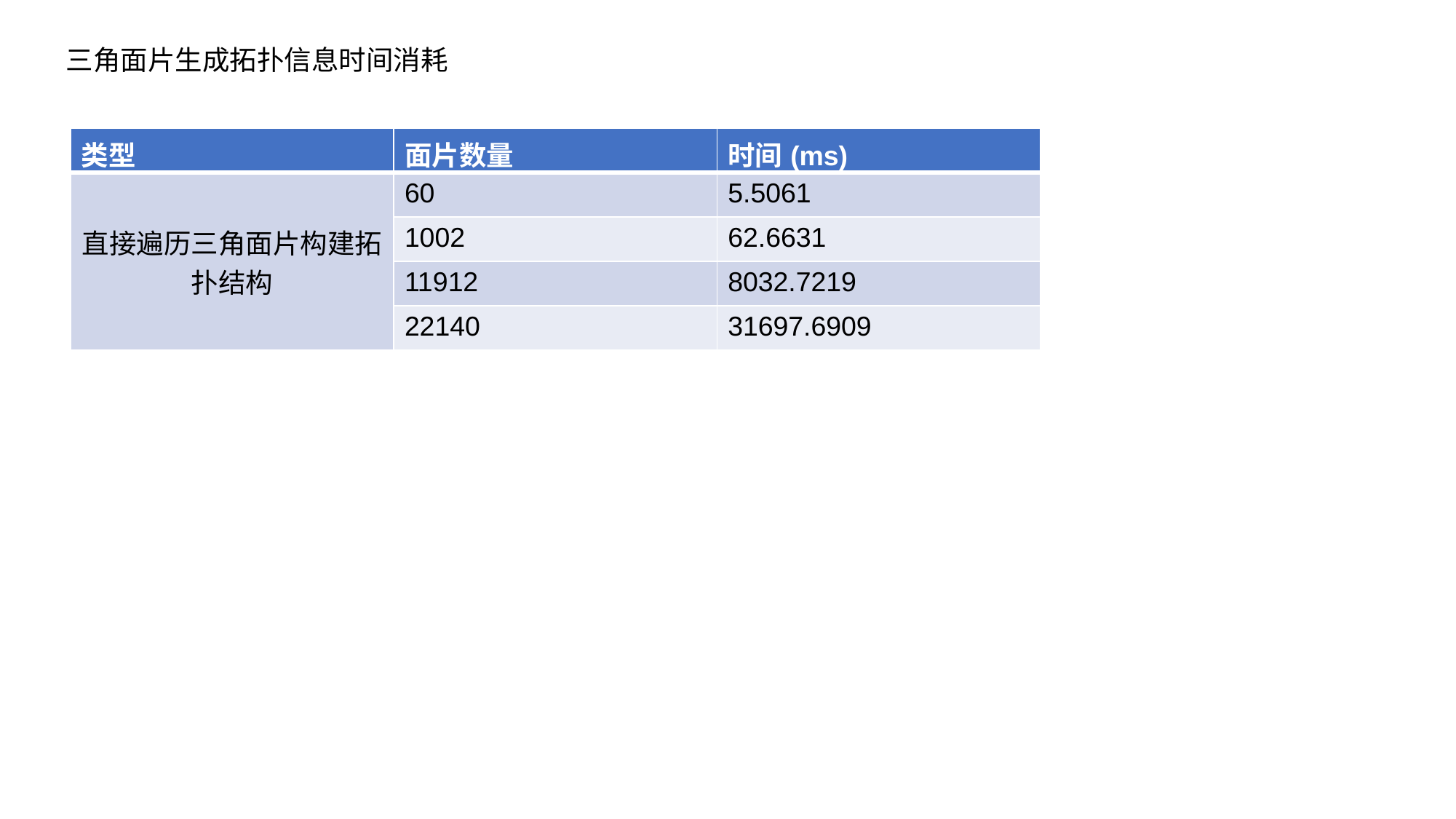

三角面片生成拓扑信息时间消耗
| 类型 | 面片数量 | 时间(ms) |
| --- | --- | --- |
| 直接遍历三角面片构建拓扑结构 | 60 | 5.5061 |
|  | 1002 | 62.6631 |
|  | 11912 | 8032.7219 |
|  | 22140 | 31697.6909 |